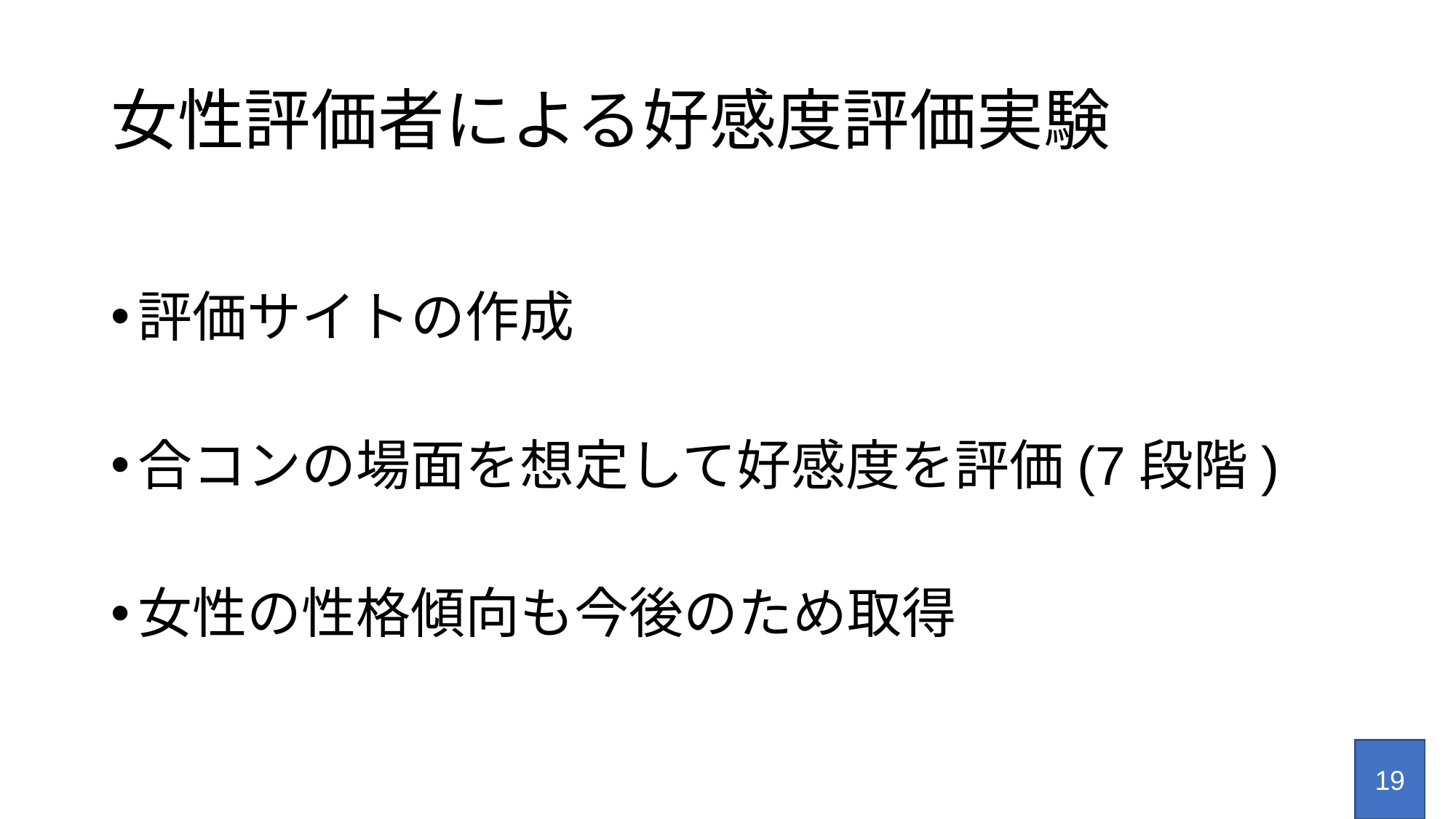

# 女性評価者による好感度評価実験

評価サイトの作成

合コンの場面を想定して好感度を評価(7段階)

女性の性格傾向も今後のため取得
19